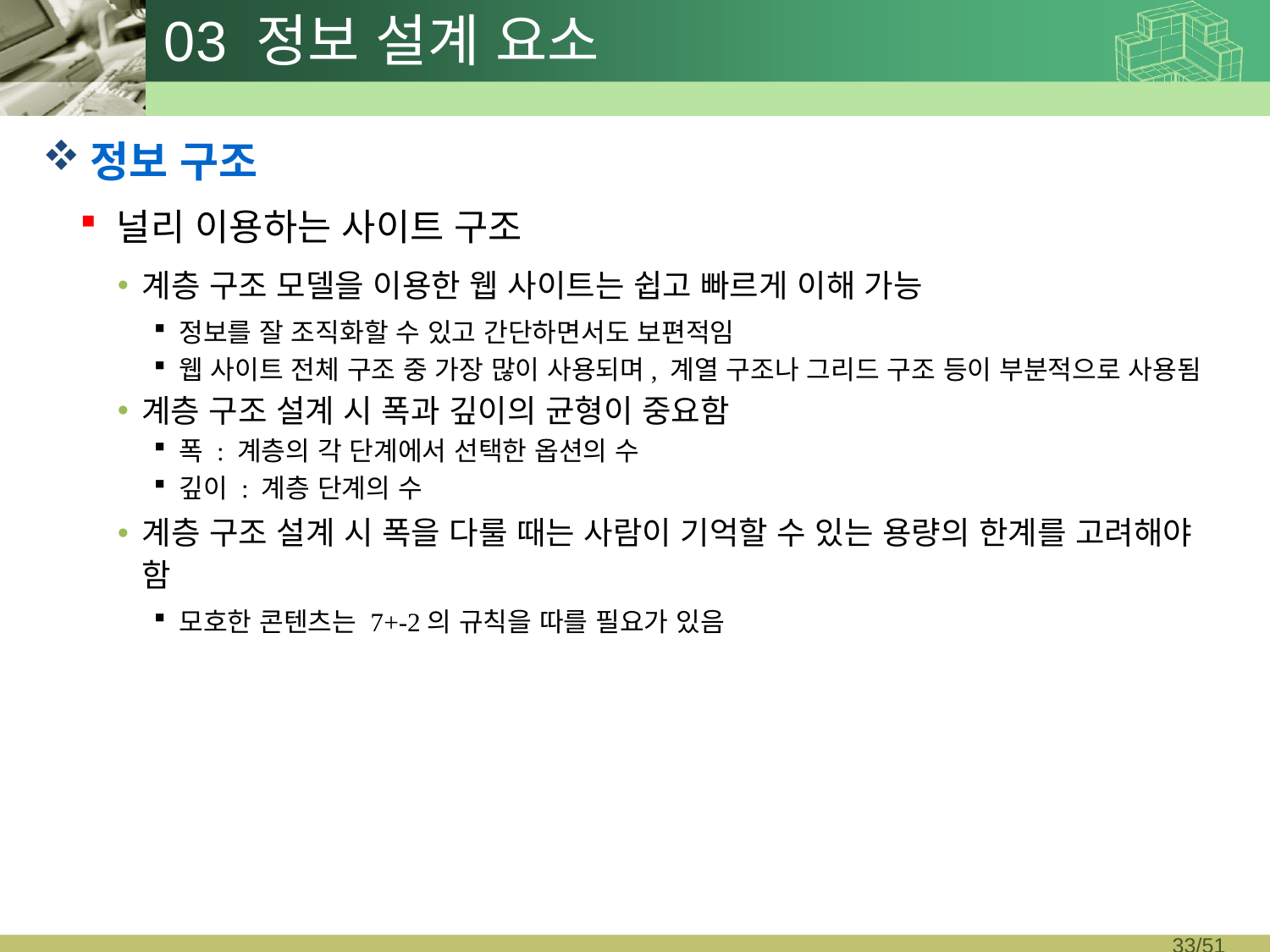

# 03 정보 설계 요소
정보 구조
널리 이용하는 사이트 구조
계층 구조 모델을 이용한 웹 사이트는 쉽고 빠르게 이해 가능
정보를 잘 조직화할 수 있고 간단하면서도 보편적임
웹 사이트 전체 구조 중 가장 많이 사용되며, 계열 구조나 그리드 구조 등이 부분적으로 사용됨
계층 구조 설계 시 폭과 깊이의 균형이 중요함
폭 : 계층의 각 단계에서 선택한 옵션의 수
깊이 : 계층 단계의 수
계층 구조 설계 시 폭을 다룰 때는 사람이 기억할 수 있는 용량의 한계를 고려해야 함
모호한 콘텐츠는 7+-2의 규칙을 따를 필요가 있음